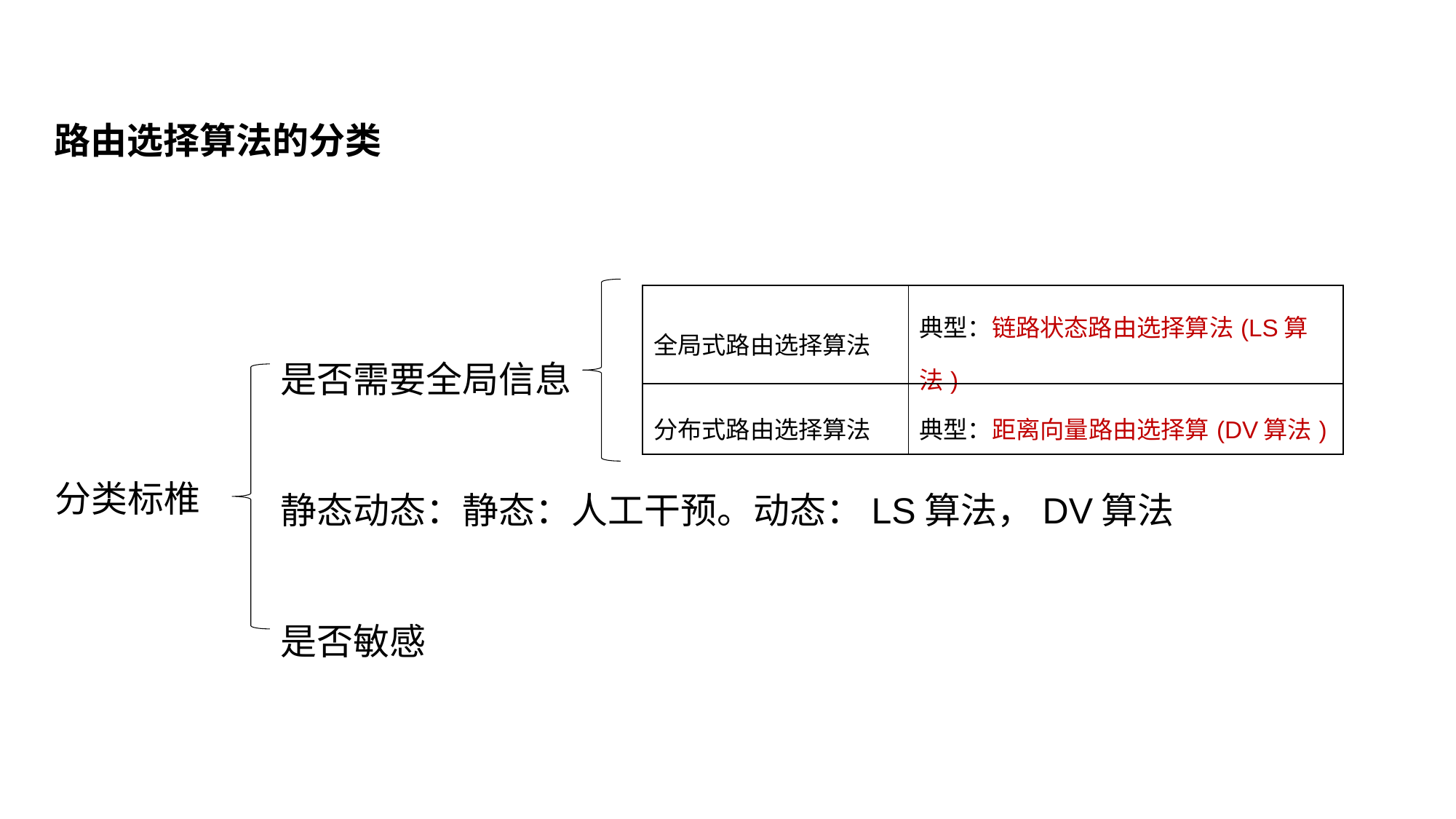

路由选择算法的分类

| 全局式路由选择算法 | 典型：链路状态路由选择算法(LS算法) |
| --- | --- |
| 分布式路由选择算法 | 典型：距离向量路由选择算(DV算法) |
是否需要全局信息

静态动态：静态：人工干预。动态：LS算法，DV算法

是否敏感

分类标椎